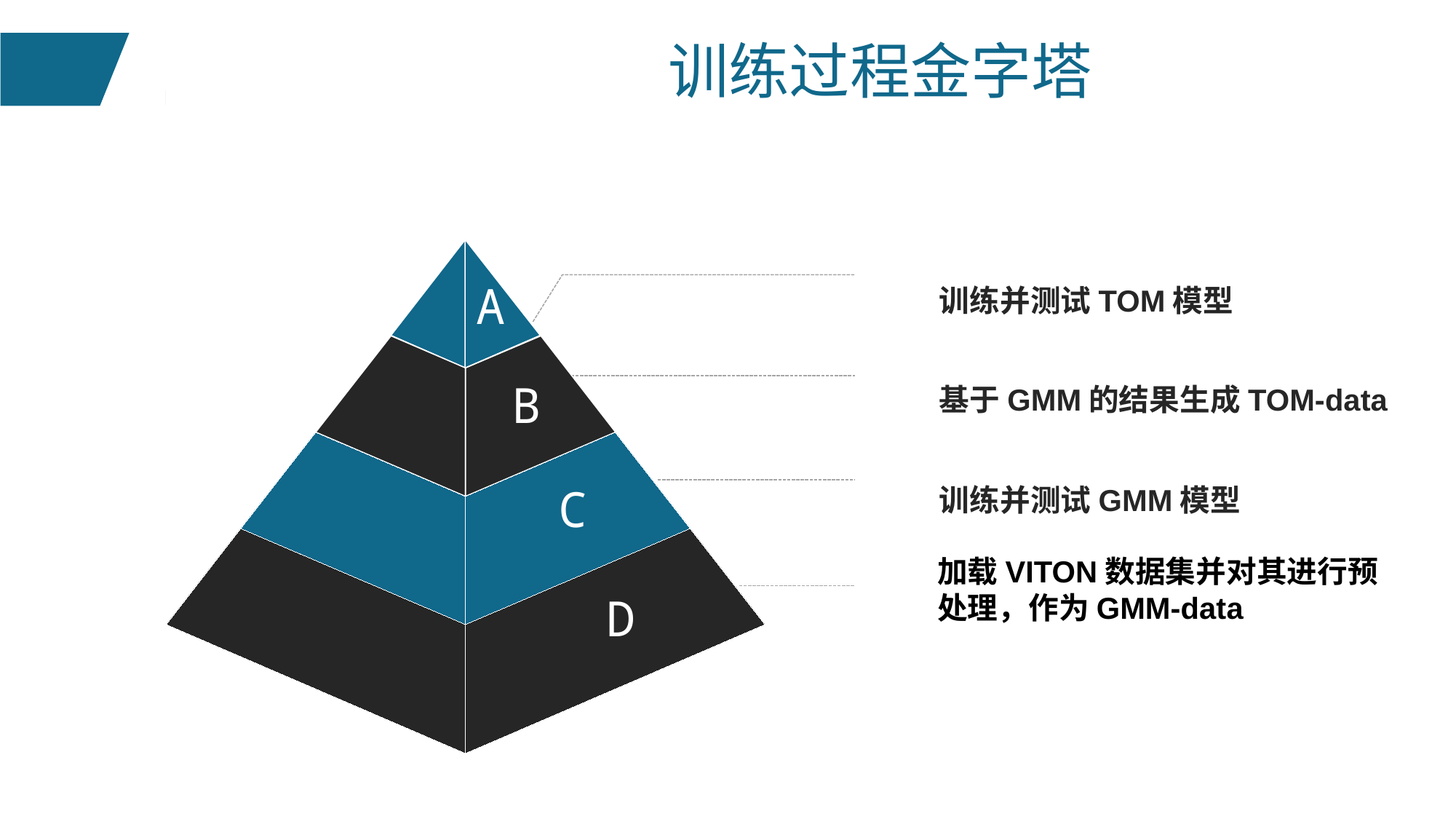

训练过程金字塔

A

B

C

D
训练并测试TOM模型

基于GMM的结果生成TOM-data

训练并测试GMM模型

加载VITON数据集并对其进行预处理，作为GMM-data